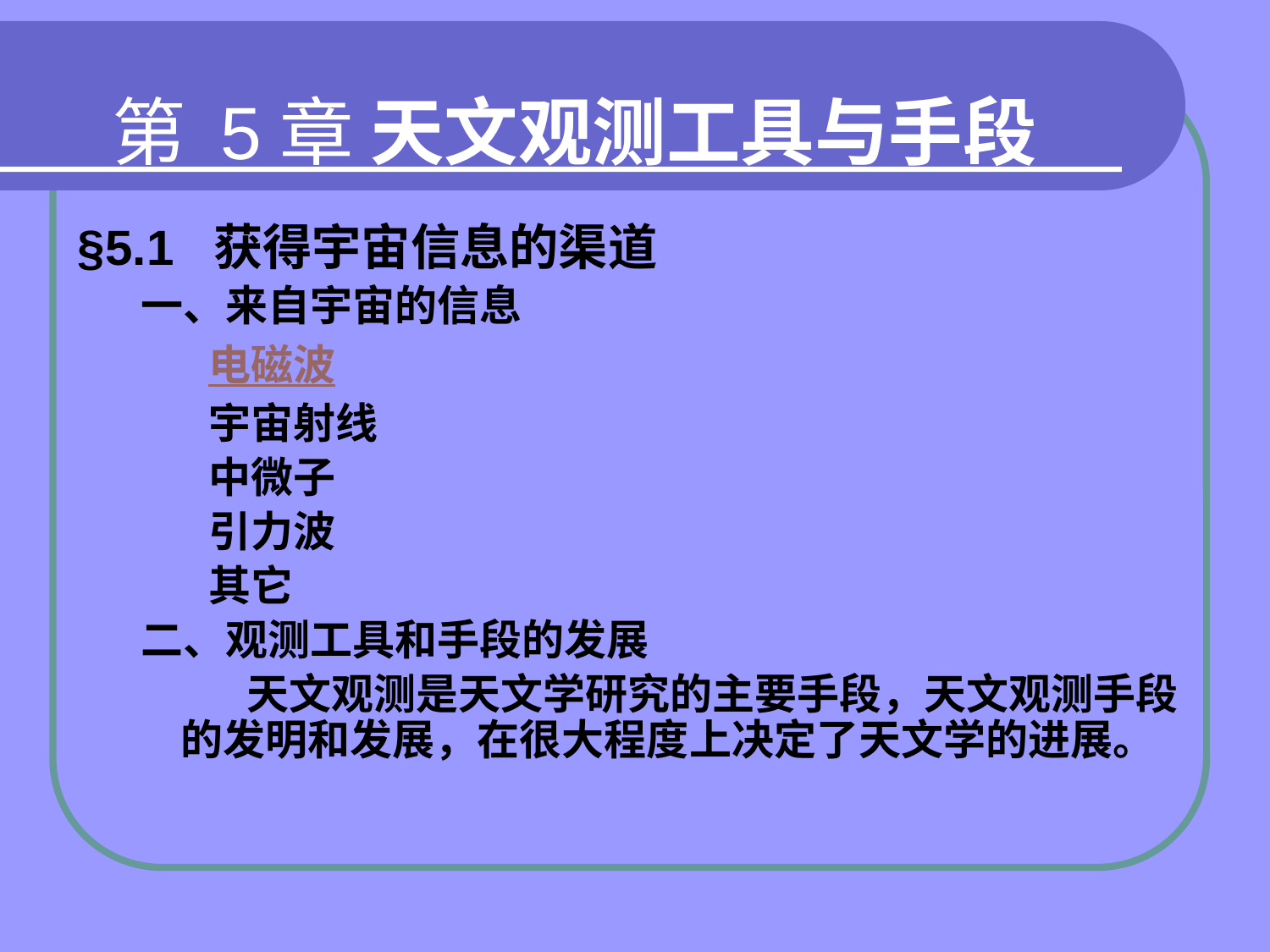

# 第 5章 天文观测工具与手段
§5.1  获得宇宙信息的渠道
一、来自宇宙的信息
      电磁波
      宇宙射线
      中微子
      引力波
      其它
二、观测工具和手段的发展
          天文观测是天文学研究的主要手段，天文观测手段的发明和发展，在很大程度上决定了天文学的进展。